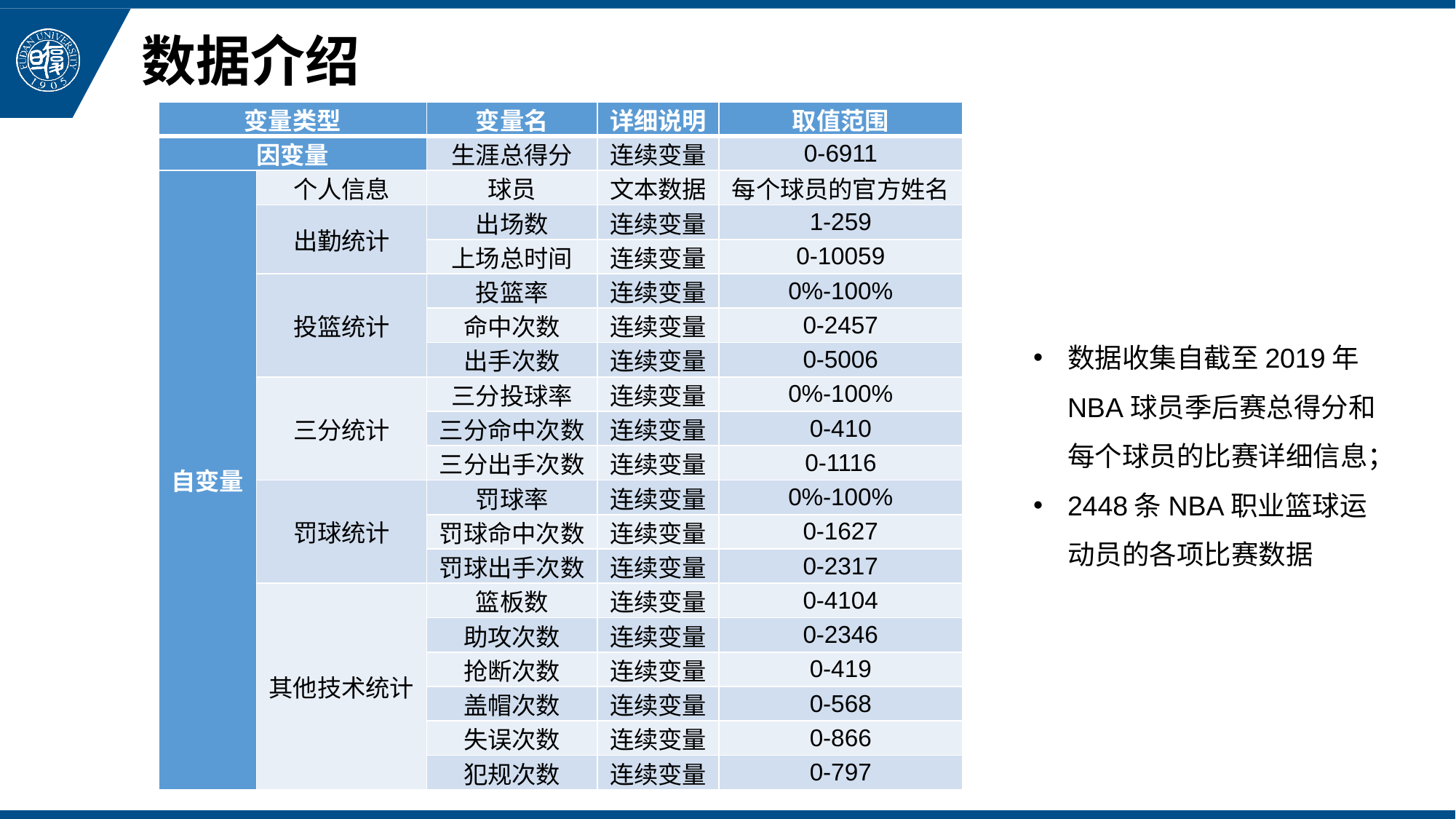

# 数据介绍
| 变量类型 |  | 变量名 | 详细说明 | 取值范围 |
| --- | --- | --- | --- | --- |
| 因变量 |  | 生涯总得分 | 连续变量 | 0-6911 |
| 自变量 | 个人信息 | 球员 | 文本数据 | 每个球员的官方姓名 |
|  | 出勤统计 | 出场数 | 连续变量 | 1-259 |
|  |  | 上场总时间 | 连续变量 | 0-10059 |
|  | 投篮统计 | 投篮率 | 连续变量 | 0%-100% |
|  |  | 命中次数 | 连续变量 | 0-2457 |
|  |  | 出手次数 | 连续变量 | 0-5006 |
|  | 三分统计 | 三分投球率 | 连续变量 | 0%-100% |
|  |  | 三分命中次数 | 连续变量 | 0-410 |
|  |  | 三分出手次数 | 连续变量 | 0-1116 |
|  | 罚球统计 | 罚球率 | 连续变量 | 0%-100% |
|  |  | 罚球命中次数 | 连续变量 | 0-1627 |
|  |  | 罚球出手次数 | 连续变量 | 0-2317 |
|  | 其他技术统计 | 篮板数 | 连续变量 | 0-4104 |
|  |  | 助攻次数 | 连续变量 | 0-2346 |
|  |  | 抢断次数 | 连续变量 | 0-419 |
|  |  | 盖帽次数 | 连续变量 | 0-568 |
|  |  | 失误次数 | 连续变量 | 0-866 |
|  |  | 犯规次数 | 连续变量 | 0-797 |
数据收集自截至2019年NBA球员季后赛总得分和每个球员的比赛详细信息；
2448条NBA职业篮球运动员的各项比赛数据